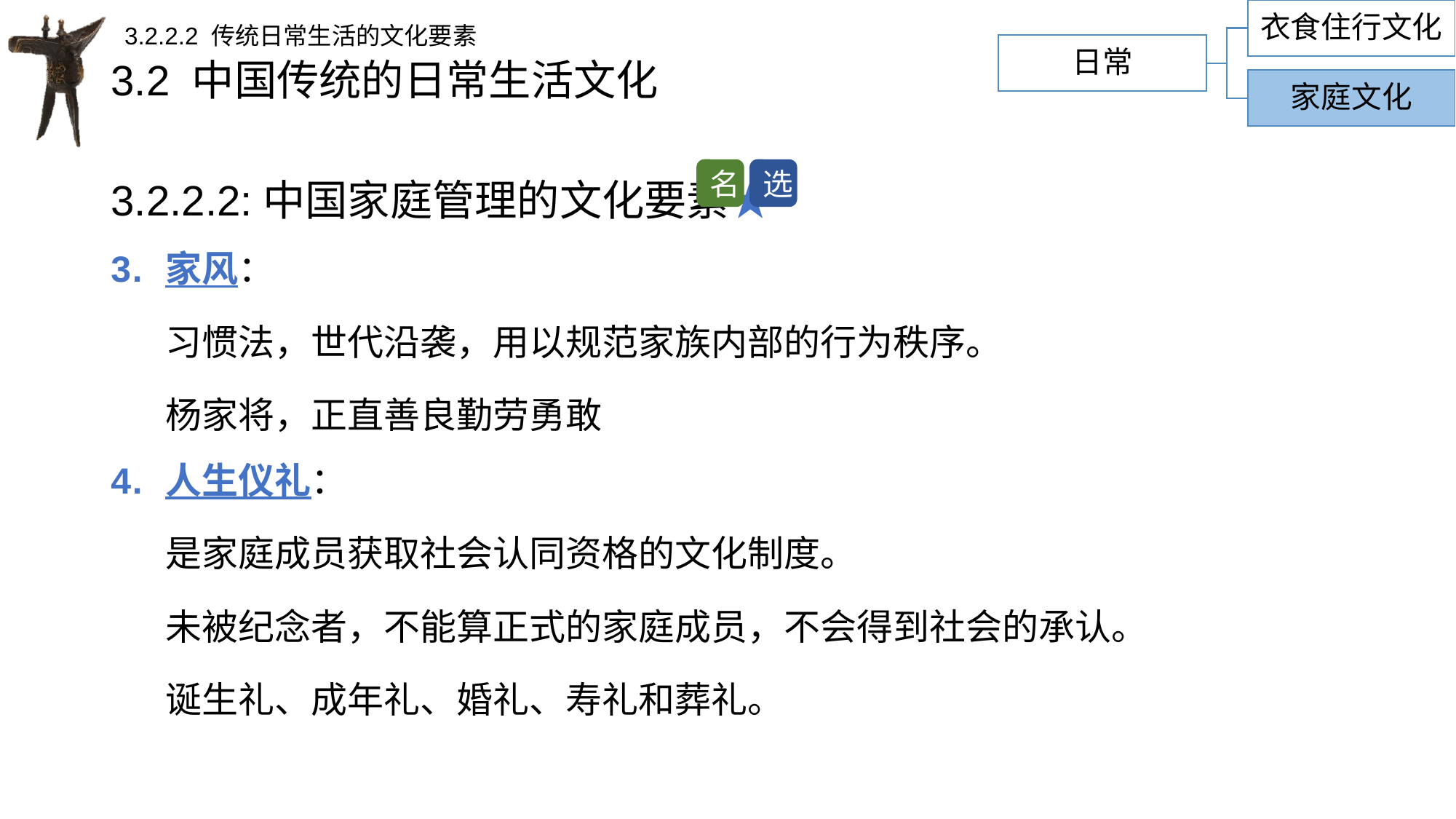

衣食住行文化
3.2.2.2 传统日常生活的文化要素

日常
# 3.2 中国传统的日常生活文化

家庭文化
3.2.2.2:中国家庭管理的文化要素★
家风：
习惯法，世代沿袭，用以规范家族内部的行为秩序。
杨家将，正直善良勤劳勇敢
人生仪礼：
是家庭成员获取社会认同资格的文化制度。
未被纪念者，不能算正式的家庭成员，不会得到社会的承认。
诞生礼、成年礼、婚礼、寿礼和葬礼。
选
名
112